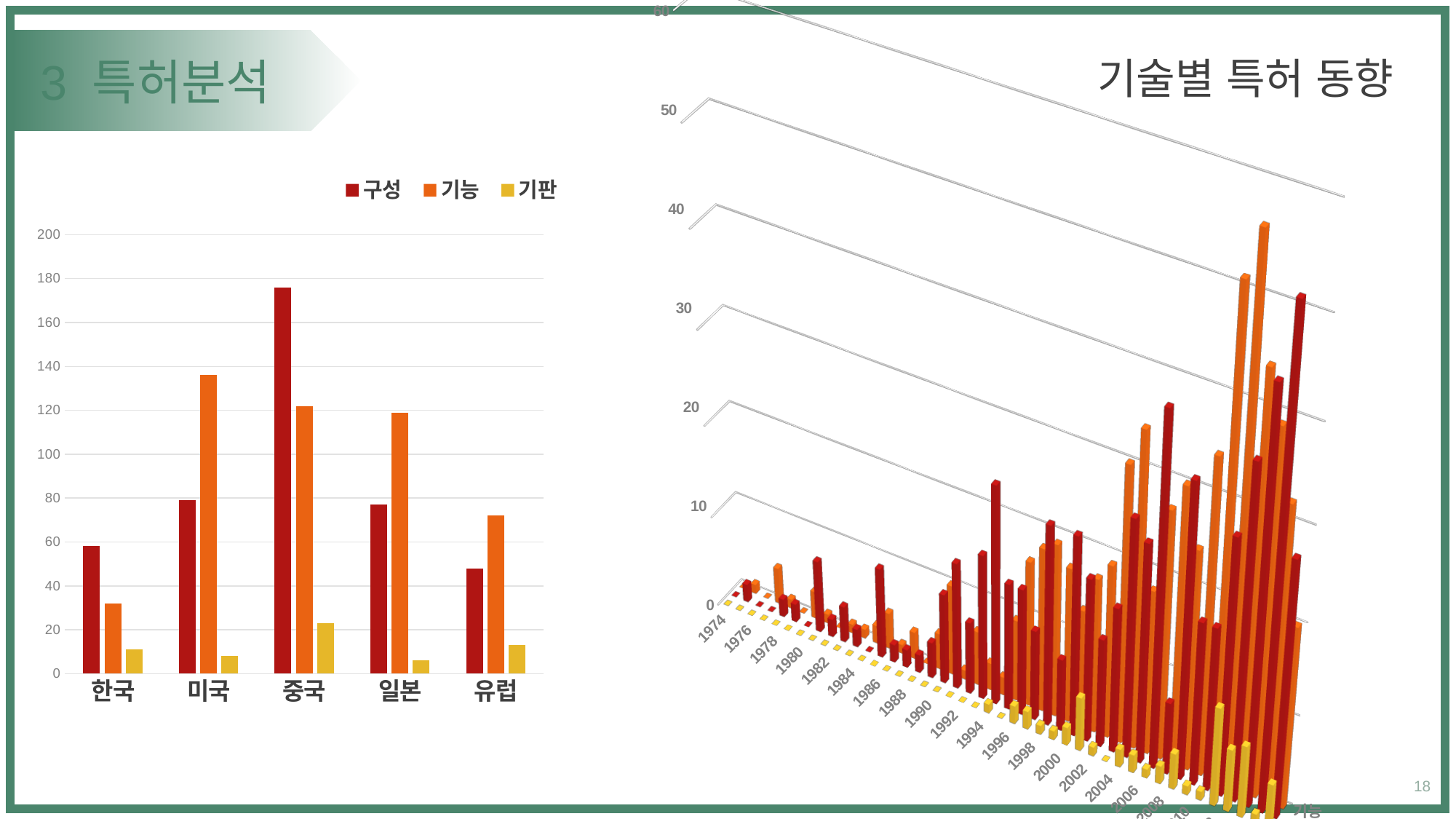

[unsupported chart]

기술별 특허 동향
# 3 특허분석

### Chart

| Category | 구성 | 기능 | 기판 |
|---|---|---|---|
| 한국 | 58.0 | 32.0 | 11.0 |
| 미국 | 79.0 | 136.0 | 8.0 |
| 중국 | 176.0 | 122.0 | 23.0 |
| 일본 | 77.0 | 119.0 | 6.0 |
| 유럽 | 48.0 | 72.0 | 13.0 |
18